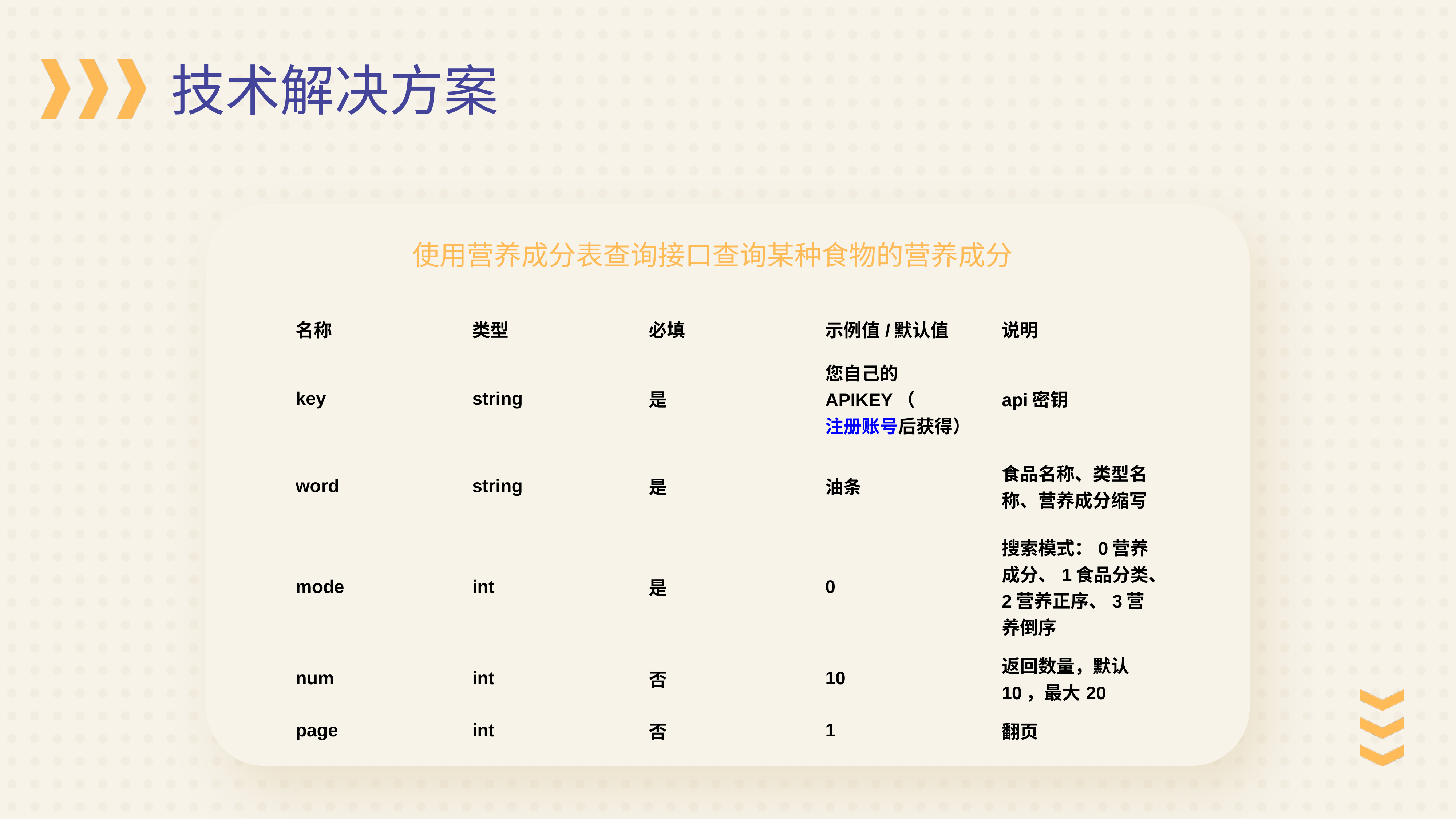

技术解决方案

使用营养成分表查询接口查询某种食物的营养成分
| 名称 | 类型 | 必填 | 示例值/默认值 | 说明 |
| --- | --- | --- | --- | --- |
| key | string | 是 | 您自己的APIKEY（注册账号后获得） | api密钥 |
| word | string | 是 | 油条 | 食品名称、类型名称、营养成分缩写 |
| mode | int | 是 | 0 | 搜索模式：0营养成分、1食品分类、2营养正序、3营养倒序 |
| num | int | 否 | 10 | 返回数量，默认10，最大20 |
| page | int | 否 | 1 | 翻页 |